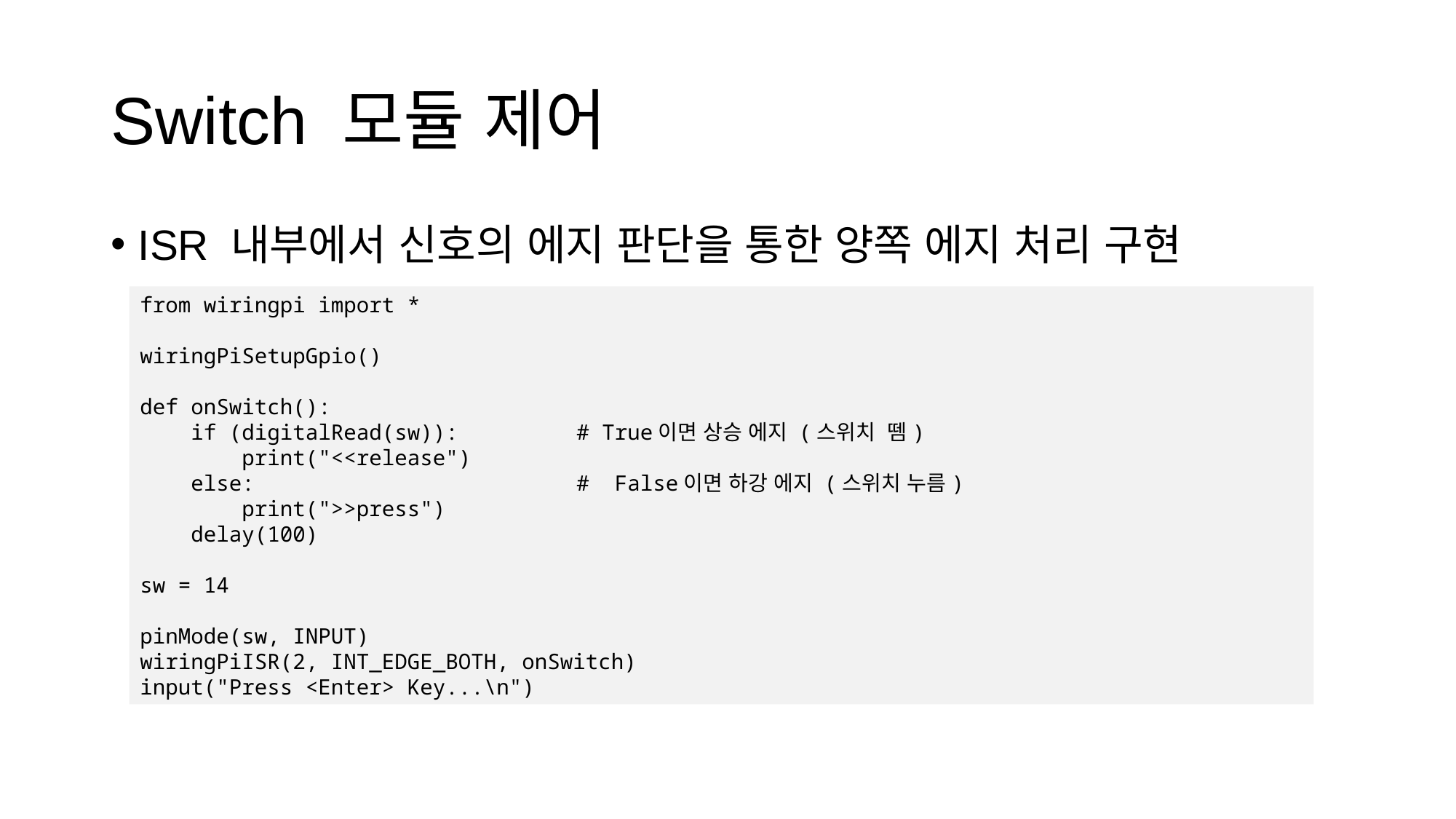

# Switch 모듈 제어
ISR 내부에서 신호의 에지 판단을 통한 양쪽 에지 처리 구현
from wiringpi import *

wiringPiSetupGpio()

def onSwitch():
    if (digitalRead(sw)): 	# True이면 상승 에지 (스위치  뗌)
        print("<<release")
    else: 			#  False이면 하강 에지 (스위치 누름)
        print(">>press")
    delay(100)

sw = 14

pinMode(sw, INPUT)
wiringPiISR(2, INT_EDGE_BOTH, onSwitch)
input("Press <Enter> Key...\n")